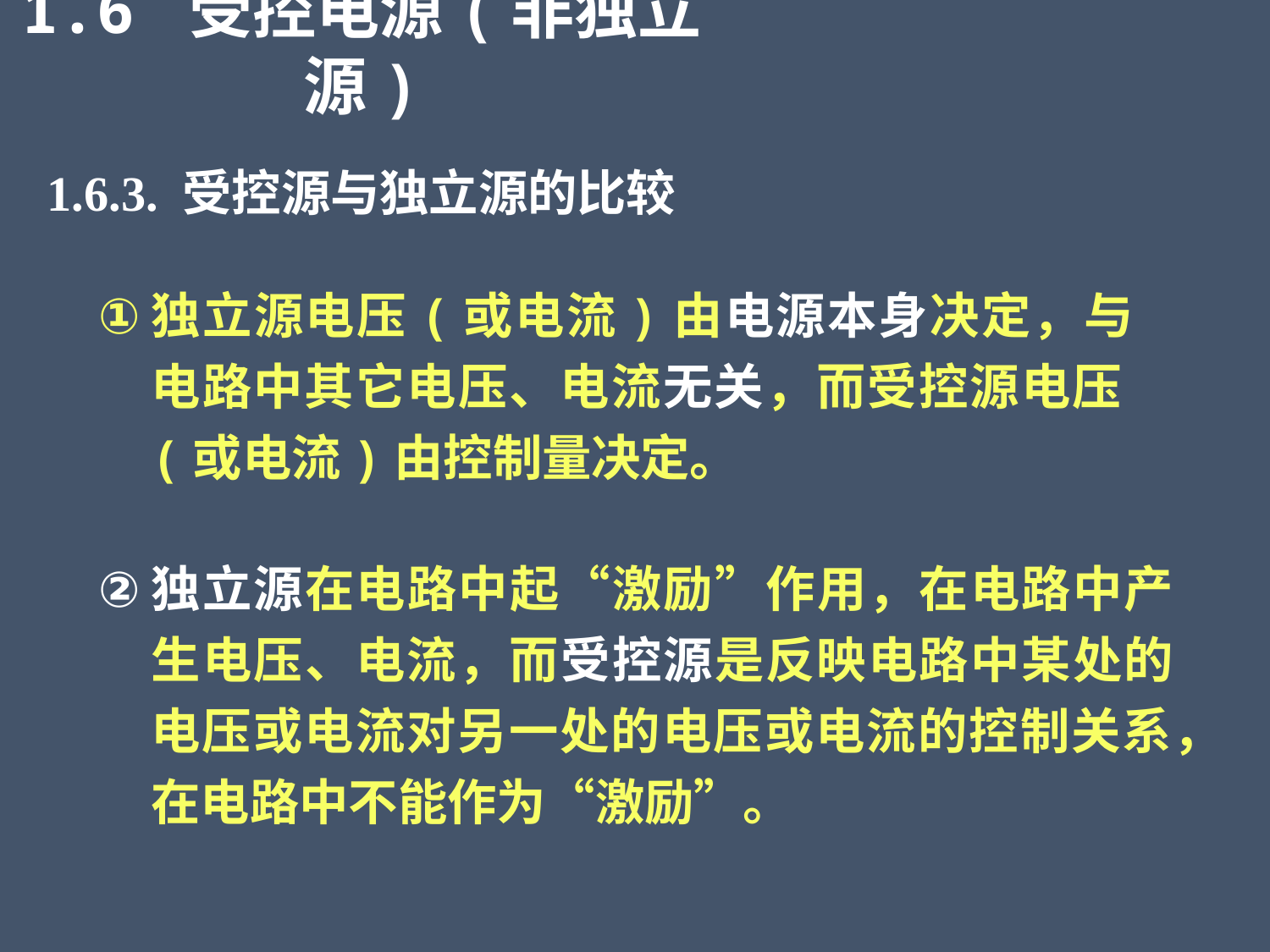

1.6 受控电源(非独立源)
1.6.3. 受控源与独立源的比较
独立源电压(或电流)由电源本身决定，与电路中其它电压、电流无关，而受控源电压(或电流)由控制量决定。
独立源在电路中起“激励”作用，在电路中产生电压、电流，而受控源是反映电路中某处的电压或电流对另一处的电压或电流的控制关系，在电路中不能作为“激励”。